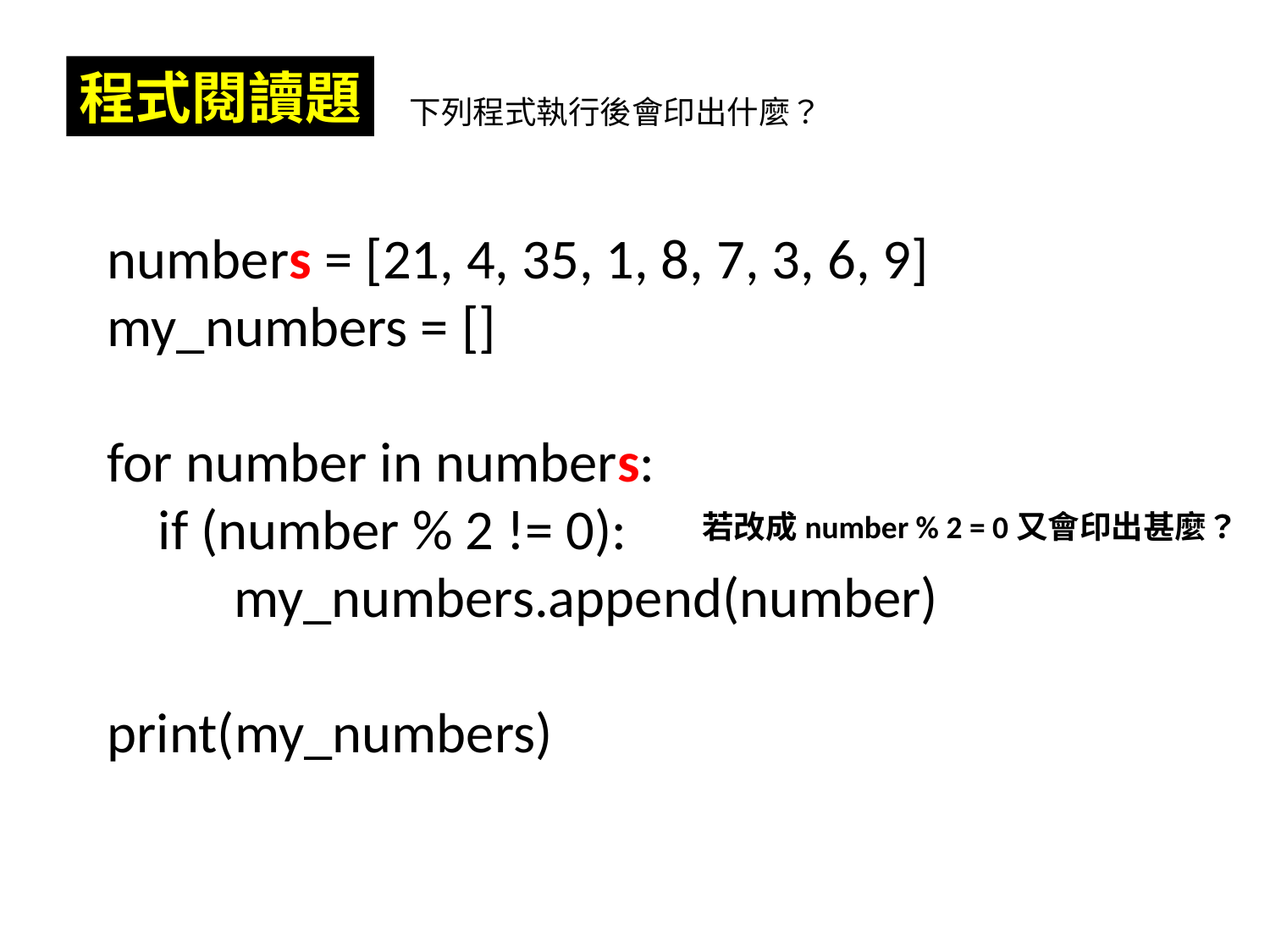

程式閱讀題
下列程式執行後會印出什麼？
numbers = [21, 4, 35, 1, 8, 7, 3, 6, 9]
my_numbers = []

for number in numbers:
    if (number % 2 != 0):
　　my_numbers.append(number)

print(my_numbers)
若改成number % 2 = 0又會印出甚麼？